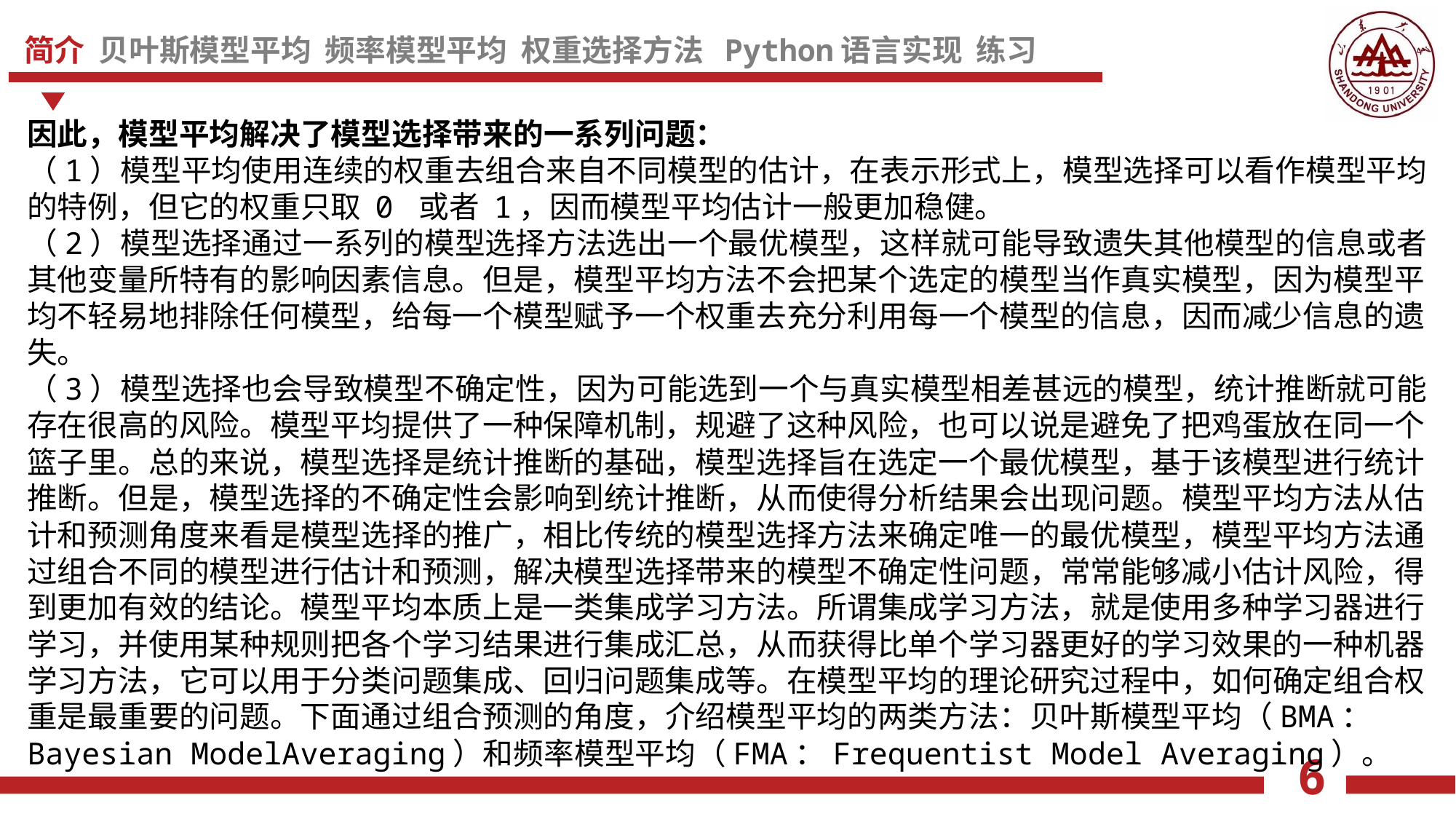

因此，模型平均解决了模型选择带来的一系列问题：
（1）模型平均使用连续的权重去组合来自不同模型的估计，在表示形式上，模型选择可以看作模型平均的特例，但它的权重只取 0 或者 1，因而模型平均估计一般更加稳健。
（2）模型选择通过一系列的模型选择方法选出一个最优模型，这样就可能导致遗失其他模型的信息或者其他变量所特有的影响因素信息。但是，模型平均方法不会把某个选定的模型当作真实模型，因为模型平均不轻易地排除任何模型，给每一个模型赋予一个权重去充分利用每一个模型的信息，因而减少信息的遗失。
（3）模型选择也会导致模型不确定性，因为可能选到一个与真实模型相差甚远的模型，统计推断就可能存在很高的风险。模型平均提供了一种保障机制，规避了这种风险，也可以说是避免了把鸡蛋放在同一个篮子里。总的来说，模型选择是统计推断的基础，模型选择旨在选定一个最优模型，基于该模型进行统计推断。但是，模型选择的不确定性会影响到统计推断，从而使得分析结果会出现问题。模型平均方法从估计和预测角度来看是模型选择的推广，相比传统的模型选择方法来确定唯一的最优模型，模型平均方法通过组合不同的模型进行估计和预测，解决模型选择带来的模型不确定性问题，常常能够减小估计风险，得到更加有效的结论。模型平均本质上是一类集成学习方法。所谓集成学习方法，就是使用多种学习器进行学习，并使用某种规则把各个学习结果进行集成汇总，从而获得比单个学习器更好的学习效果的一种机器学习方法，它可以用于分类问题集成、回归问题集成等。在模型平均的理论研究过程中，如何确定组合权重是最重要的问题。下面通过组合预测的角度，介绍模型平均的两类方法：贝叶斯模型平均（BMA：Bayesian ModelAveraging）和频率模型平均（FMA：Frequentist Model Averaging）。